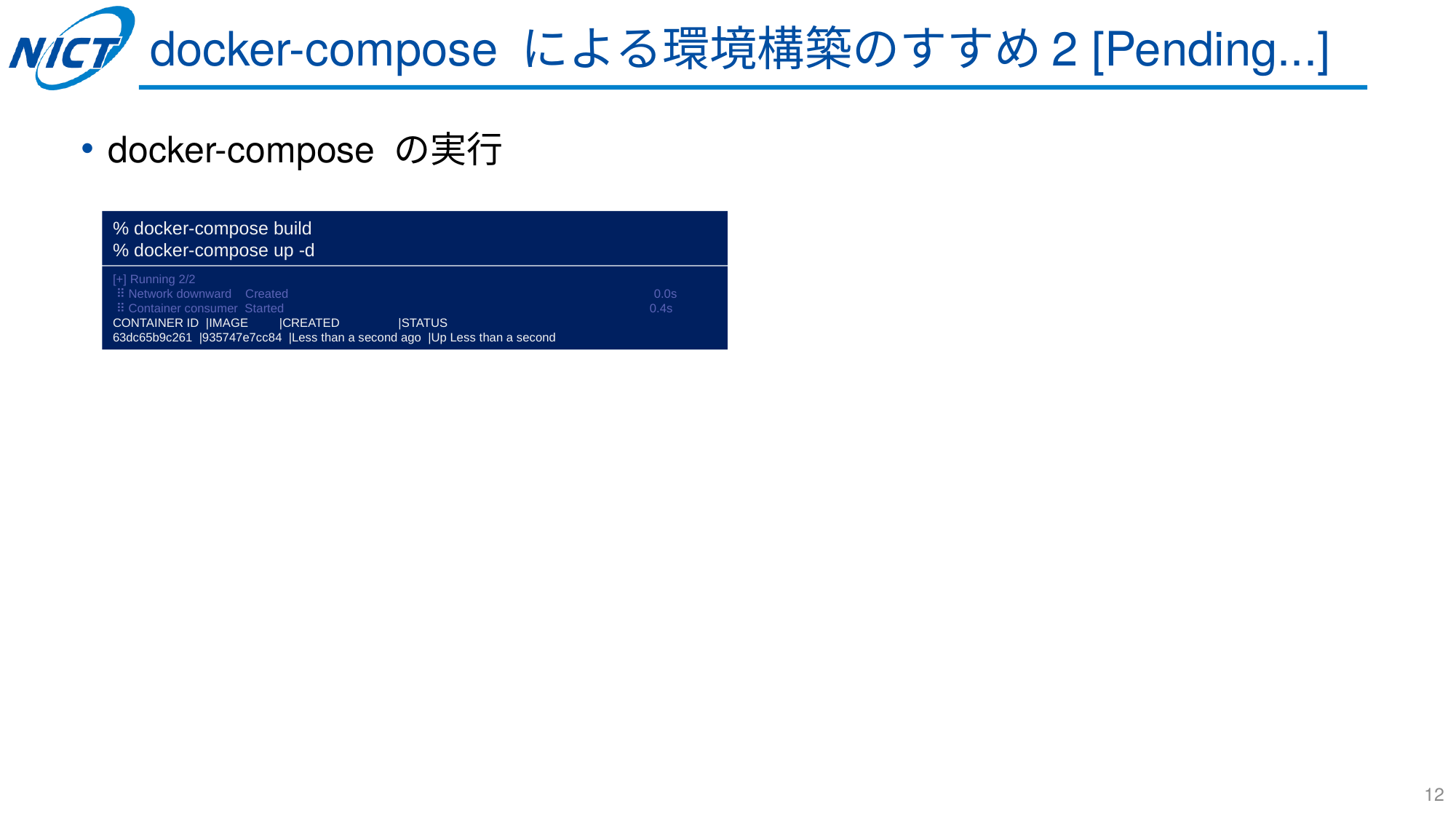

# docker-compose による環境構築のすすめ2 [Pending...]
docker-compose の実行
% docker-compose build
% docker-compose up -d
[+] Running 2/2
 ⠿ Network downward    Created                                                                                                          0.0s
 ⠿ Container consumer  Started                                                                                                          0.4s
CONTAINER ID  |IMAGE         |CREATED                 |STATUS
63dc65b9c261  |935747e7cc84  |Less than a second ago  |Up Less than a second
12